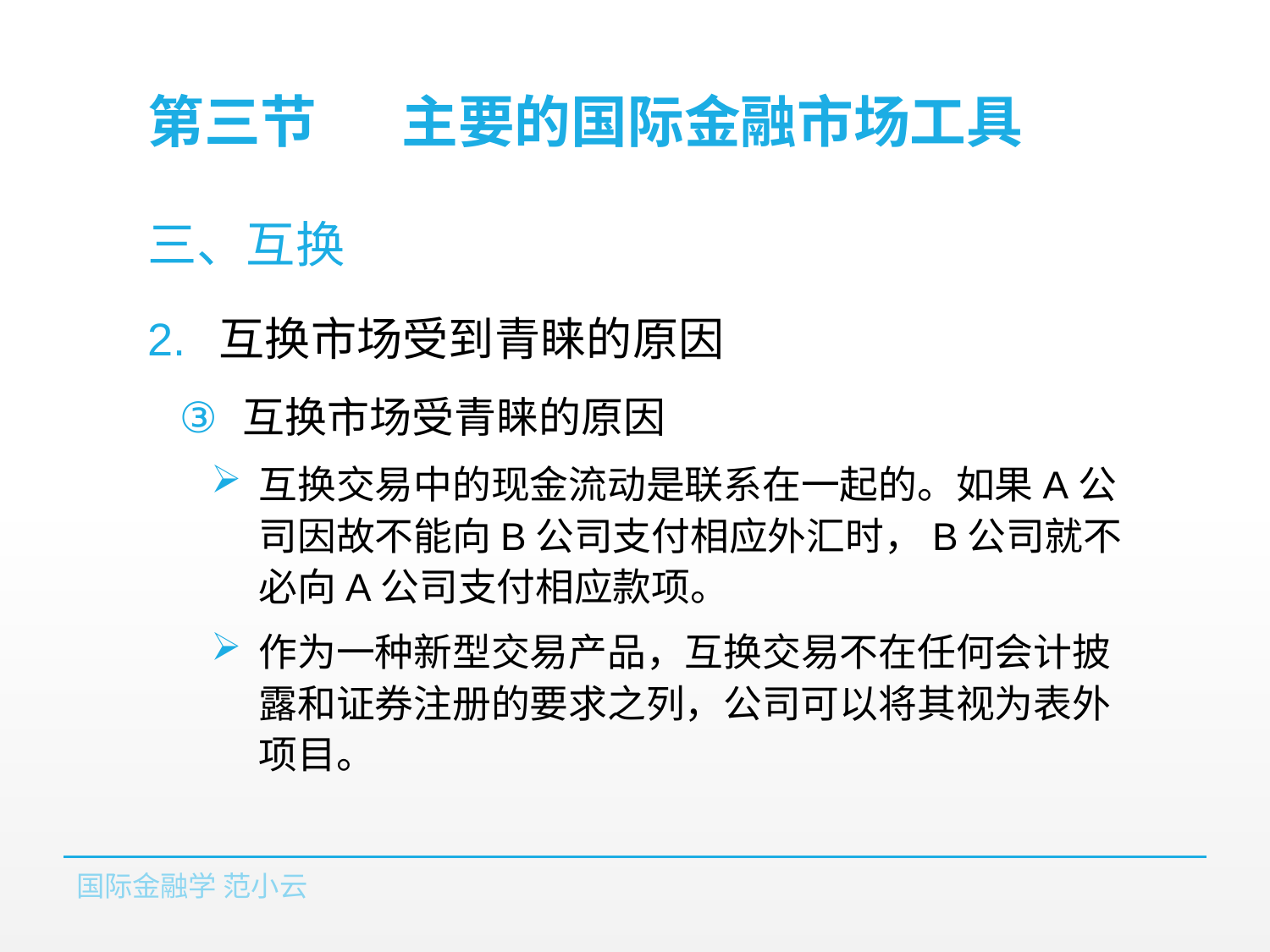

# 第三节	主要的国际金融市场工具
三、互换
互换市场受到青睐的原因
互换市场受青睐的原因
互换交易中的现金流动是联系在一起的。如果A公司因故不能向B公司支付相应外汇时，B公司就不必向A公司支付相应款项。
作为一种新型交易产品，互换交易不在任何会计披露和证券注册的要求之列，公司可以将其视为表外项目。
国际金融学 范小云